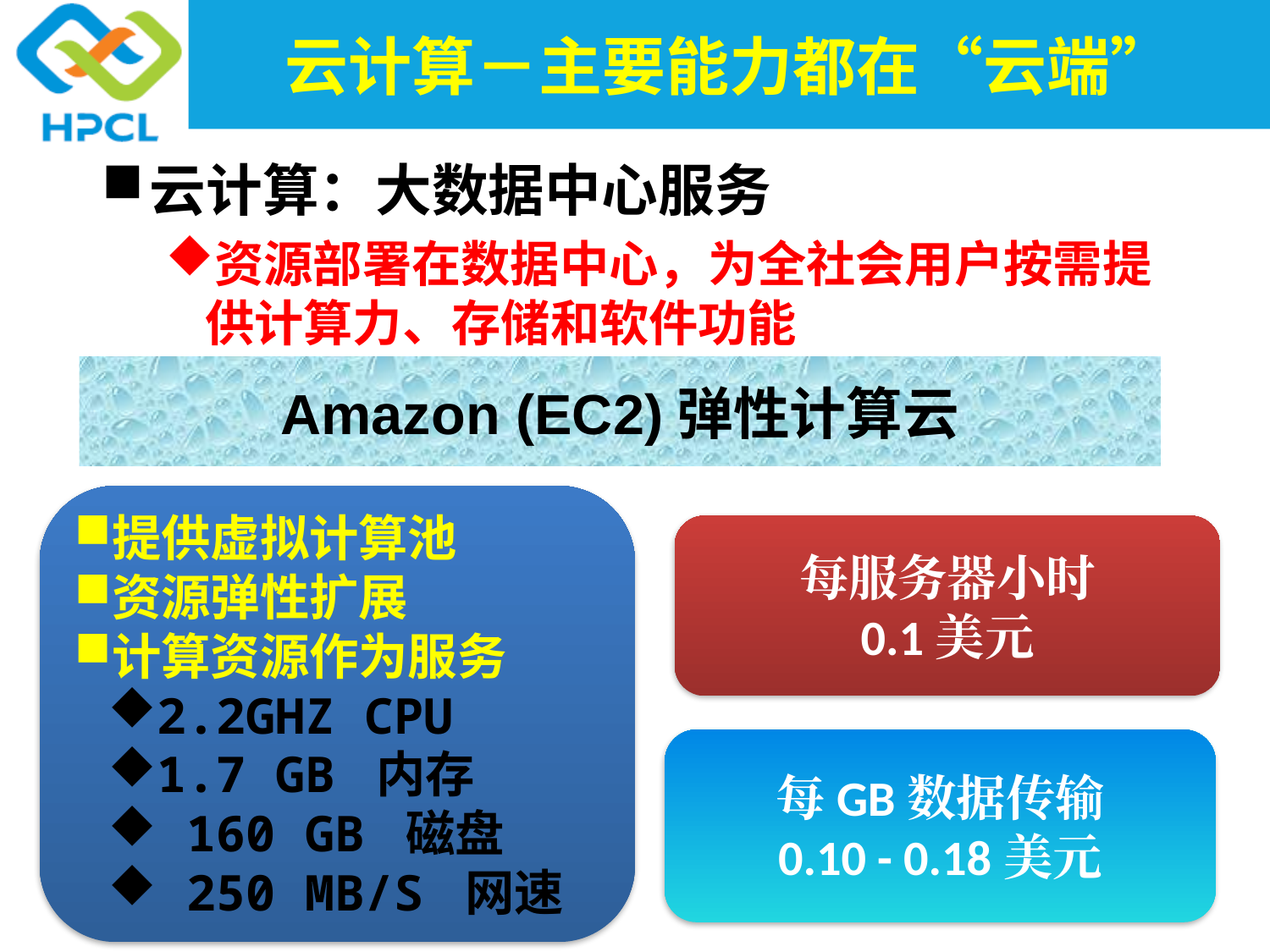

# 云计算－主要能力都在“云端”
云计算：大数据中心服务
资源部署在数据中心，为全社会用户按需提供计算力、存储和软件功能
Amazon (EC2)弹性计算云
提供虚拟计算池
资源弹性扩展
计算资源作为服务
2.2GHZ CPU
1.7 GB 内存
 160 GB 磁盘
 250 MB/S 网速
每服务器小时
0.1美元
每GB数据传输
0.10 - 0.18美元